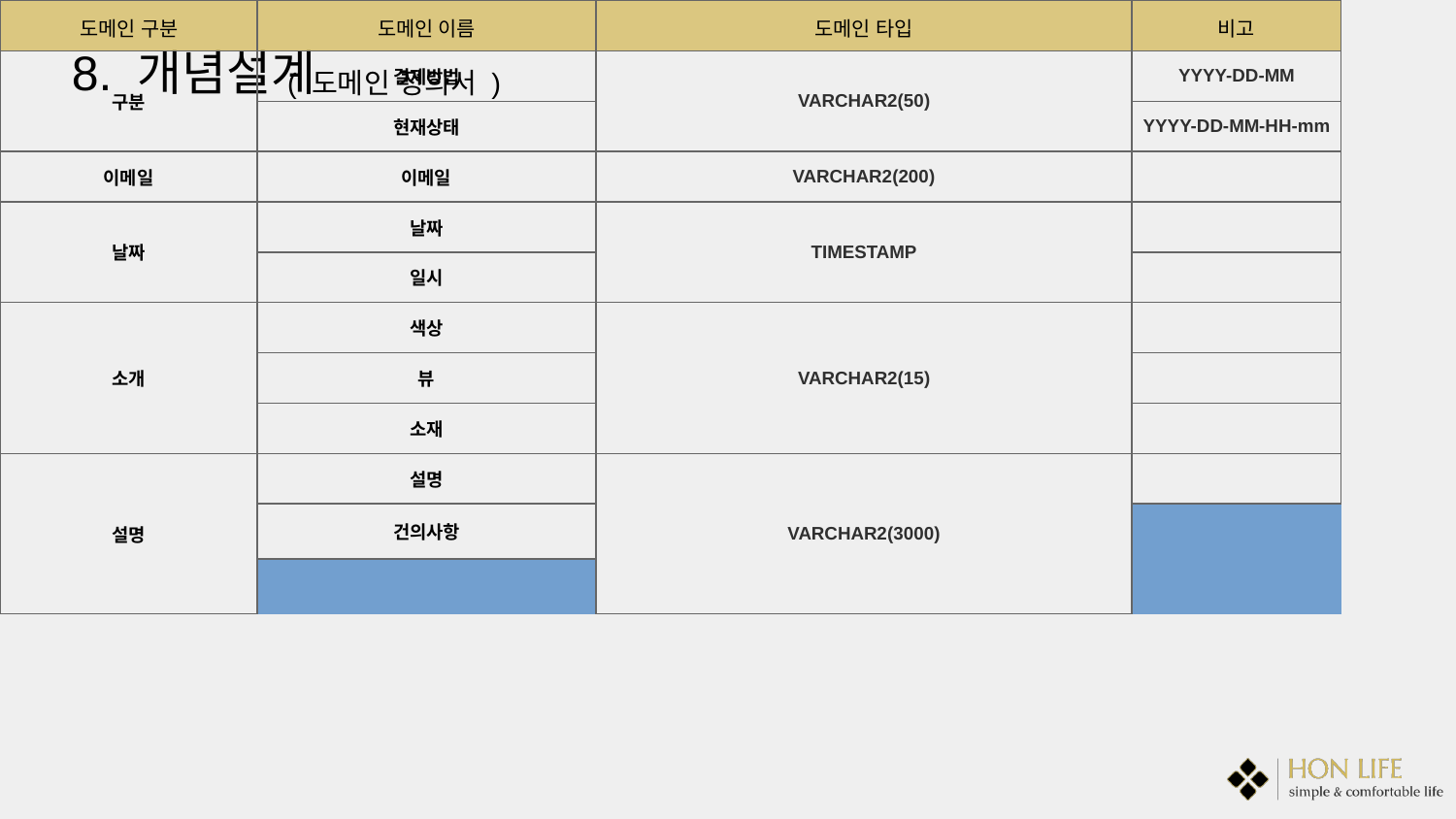

8. 개념설계
( 도메인 정의서 )

| 도메인 구분 | 도메인 이름 | 도메인 타입 |  |  | 비고 |
| --- | --- | --- | --- | --- | --- |
| 구분 | 결제방법 | VARCHAR2(50) |  |  | YYYY-DD-MM |
|  | 현재상태 |  |  |  | YYYY-DD-MM-HH-mm |
| 이메일 | 이메일 | VARCHAR2(200) |  |  |  |
| 날짜 | 날짜 | TIMESTAMP |  |  |  |
|  | 일시 |  |  |  |  |
| 소개 | 색상 | VARCHAR2(15) |  |  |  |
|  | 뷰 |  |  |  |  |
|  | 소재 |  |  |  |  |
| 설명 | 설명 | VARCHAR2(3000) |  |  |  |
|  | 건의사항 |  |  |  |  |
|  | 후기 |  |  |  |  |